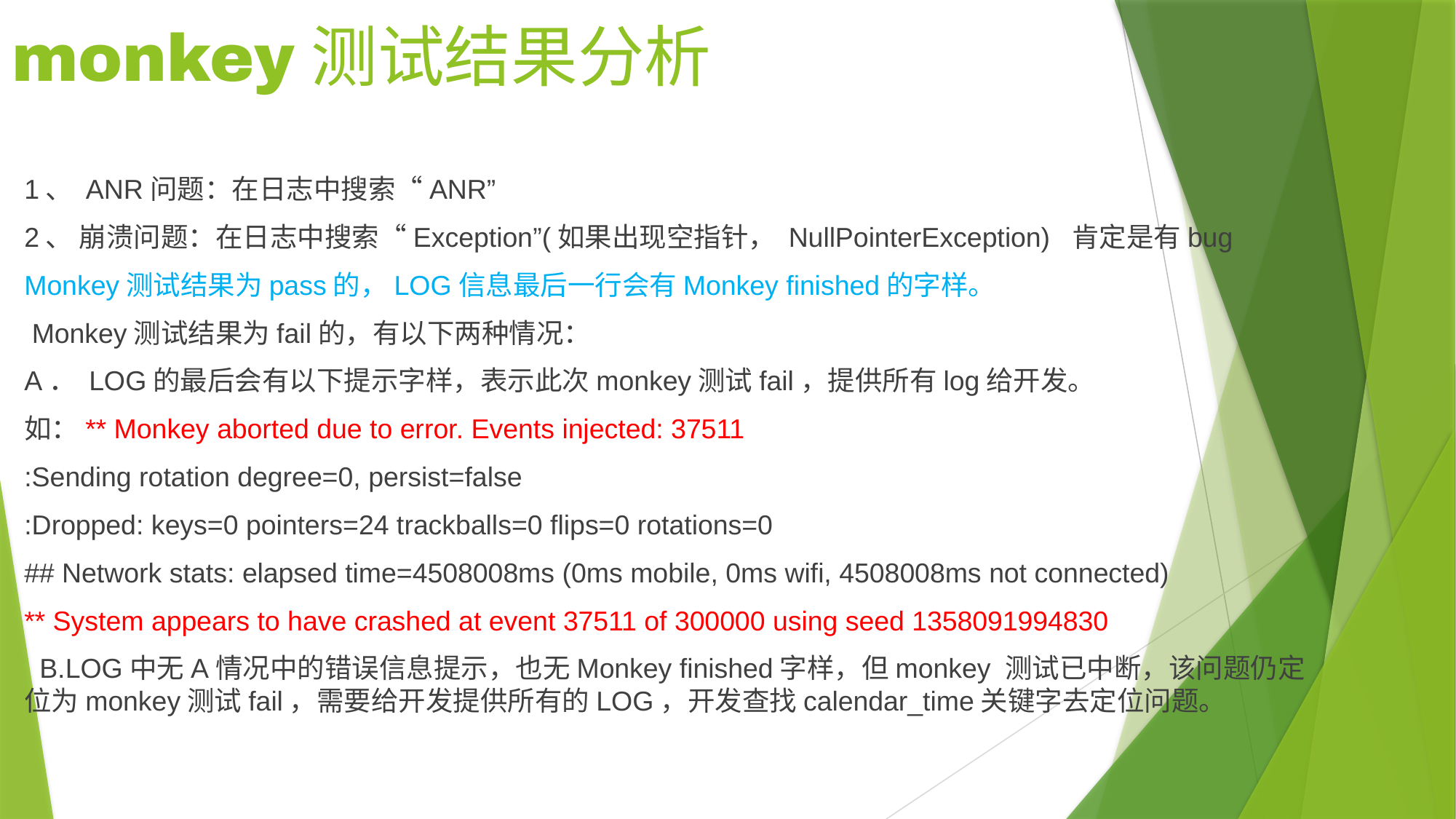

# monkey测试结果分析
1、 ANR问题：在日志中搜索“ANR”
2、 崩溃问题：在日志中搜索“Exception”(如果出现空指针， NullPointerException)  肯定是有bug
Monkey测试结果为pass的，LOG信息最后一行会有Monkey finished的字样。
 Monkey测试结果为fail的，有以下两种情况：
A． LOG的最后会有以下提示字样，表示此次monkey测试fail，提供所有log给开发。
如：** Monkey aborted due to error. Events injected: 37511
:Sending rotation degree=0, persist=false
:Dropped: keys=0 pointers=24 trackballs=0 flips=0 rotations=0
## Network stats: elapsed time=4508008ms (0ms mobile, 0ms wifi, 4508008ms not connected)
** System appears to have crashed at event 37511 of 300000 using seed 1358091994830
  B.LOG中无A情况中的错误信息提示，也无Monkey finished字样，但monkey 测试已中断，该问题仍定位为monkey测试fail，需要给开发提供所有的LOG，开发查找calendar_time关键字去定位问题。